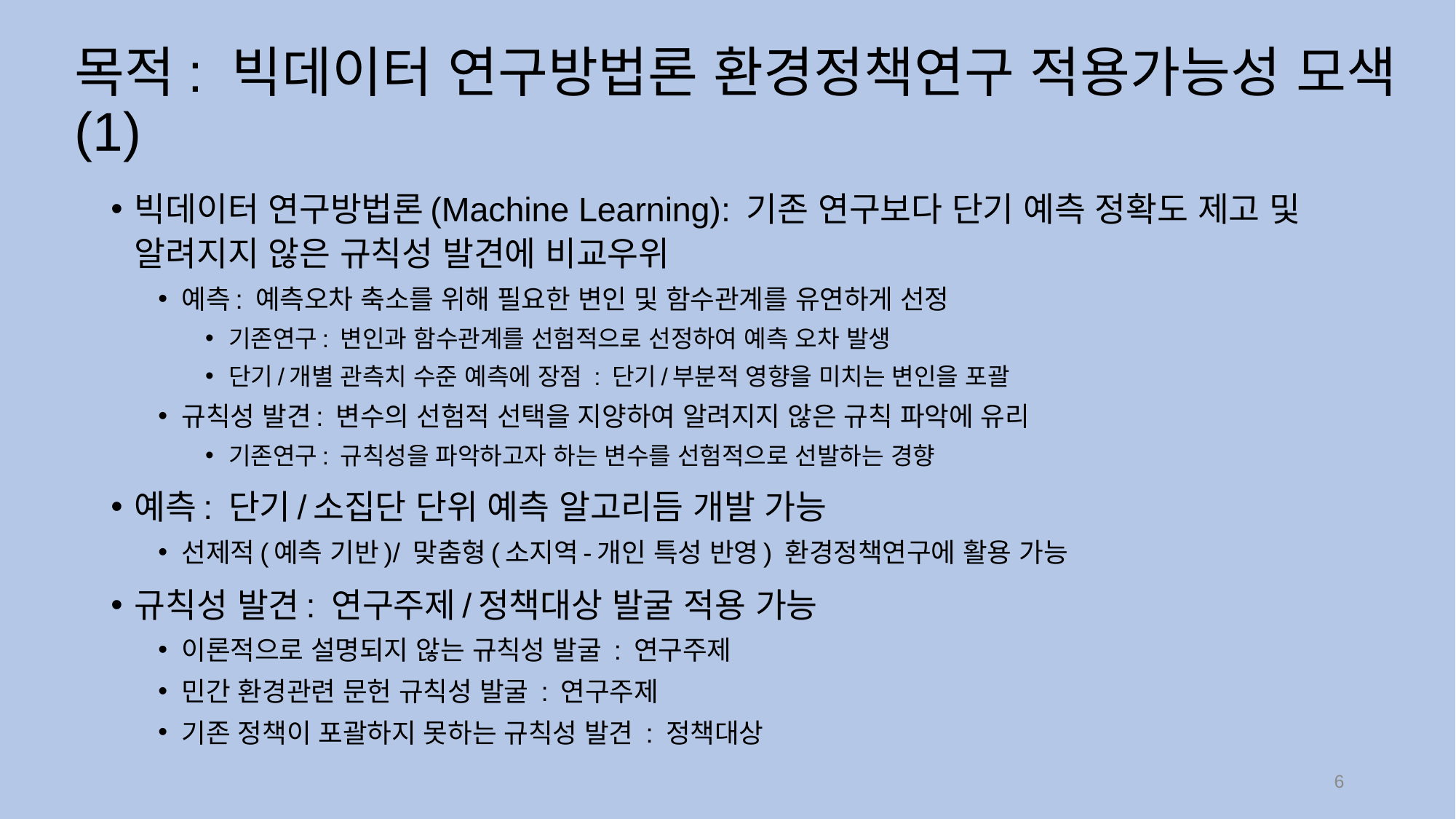

# 목적: 빅데이터 연구방법론 환경정책연구 적용가능성 모색(1)
빅데이터 연구방법론(Machine Learning): 기존 연구보다 단기 예측 정확도 제고 및 알려지지 않은 규칙성 발견에 비교우위
예측: 예측오차 축소를 위해 필요한 변인 및 함수관계를 유연하게 선정
기존연구: 변인과 함수관계를 선험적으로 선정하여 예측 오차 발생
단기/개별 관측치 수준 예측에 장점 : 단기/부분적 영향을 미치는 변인을 포괄
규칙성 발견: 변수의 선험적 선택을 지양하여 알려지지 않은 규칙 파악에 유리
기존연구: 규칙성을 파악하고자 하는 변수를 선험적으로 선발하는 경향
예측: 단기/소집단 단위 예측 알고리듬 개발 가능
선제적(예측 기반)/ 맞춤형(소지역-개인 특성 반영) 환경정책연구에 활용 가능
규칙성 발견: 연구주제/정책대상 발굴 적용 가능
이론적으로 설명되지 않는 규칙성 발굴 : 연구주제
민간 환경관련 문헌 규칙성 발굴 : 연구주제
기존 정책이 포괄하지 못하는 규칙성 발견 : 정책대상
6